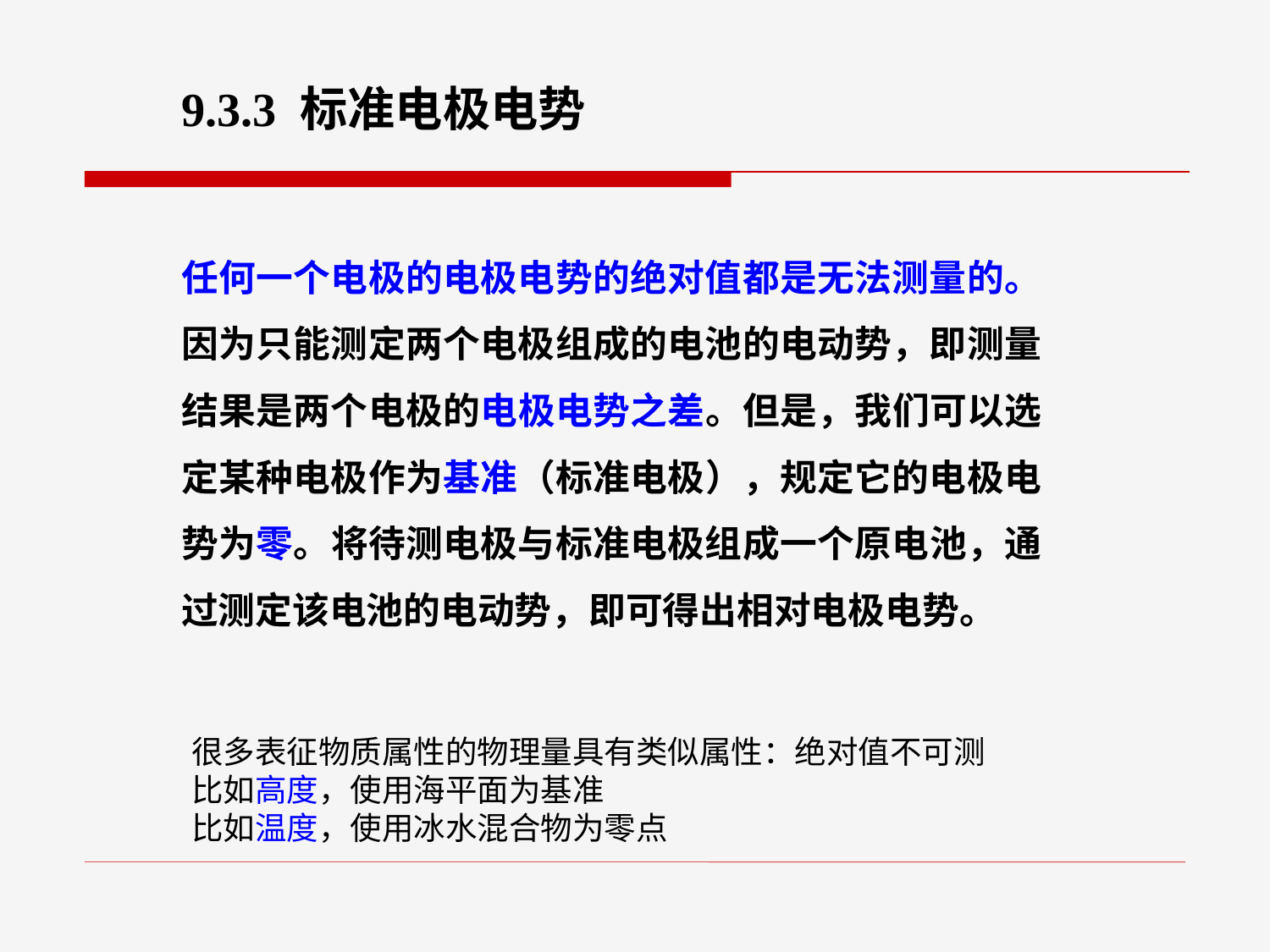

9.3.3 标准电极电势
任何一个电极的电极电势的绝对值都是无法测量的。因为只能测定两个电极组成的电池的电动势，即测量结果是两个电极的电极电势之差。但是，我们可以选定某种电极作为基准（标准电极），规定它的电极电势为零。将待测电极与标准电极组成一个原电池，通过测定该电池的电动势，即可得出相对电极电势。
很多表征物质属性的物理量具有类似属性：绝对值不可测
比如高度，使用海平面为基准
比如温度，使用冰水混合物为零点